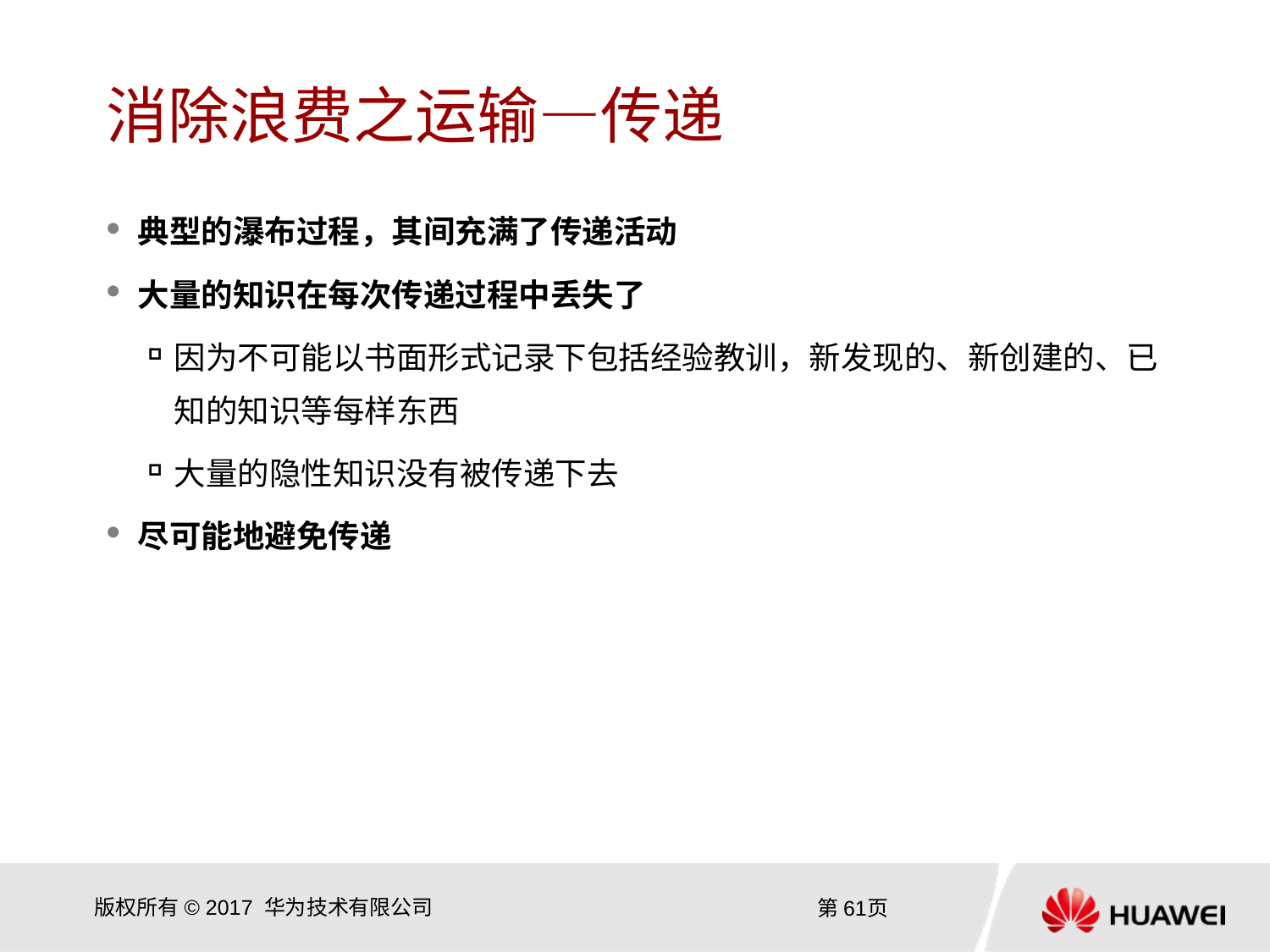

# 消除浪费之运输—传递
典型的瀑布过程，其间充满了传递活动
大量的知识在每次传递过程中丢失了
因为不可能以书面形式记录下包括经验教训，新发现的、新创建的、已知的知识等每样东西
大量的隐性知识没有被传递下去
尽可能地避免传递